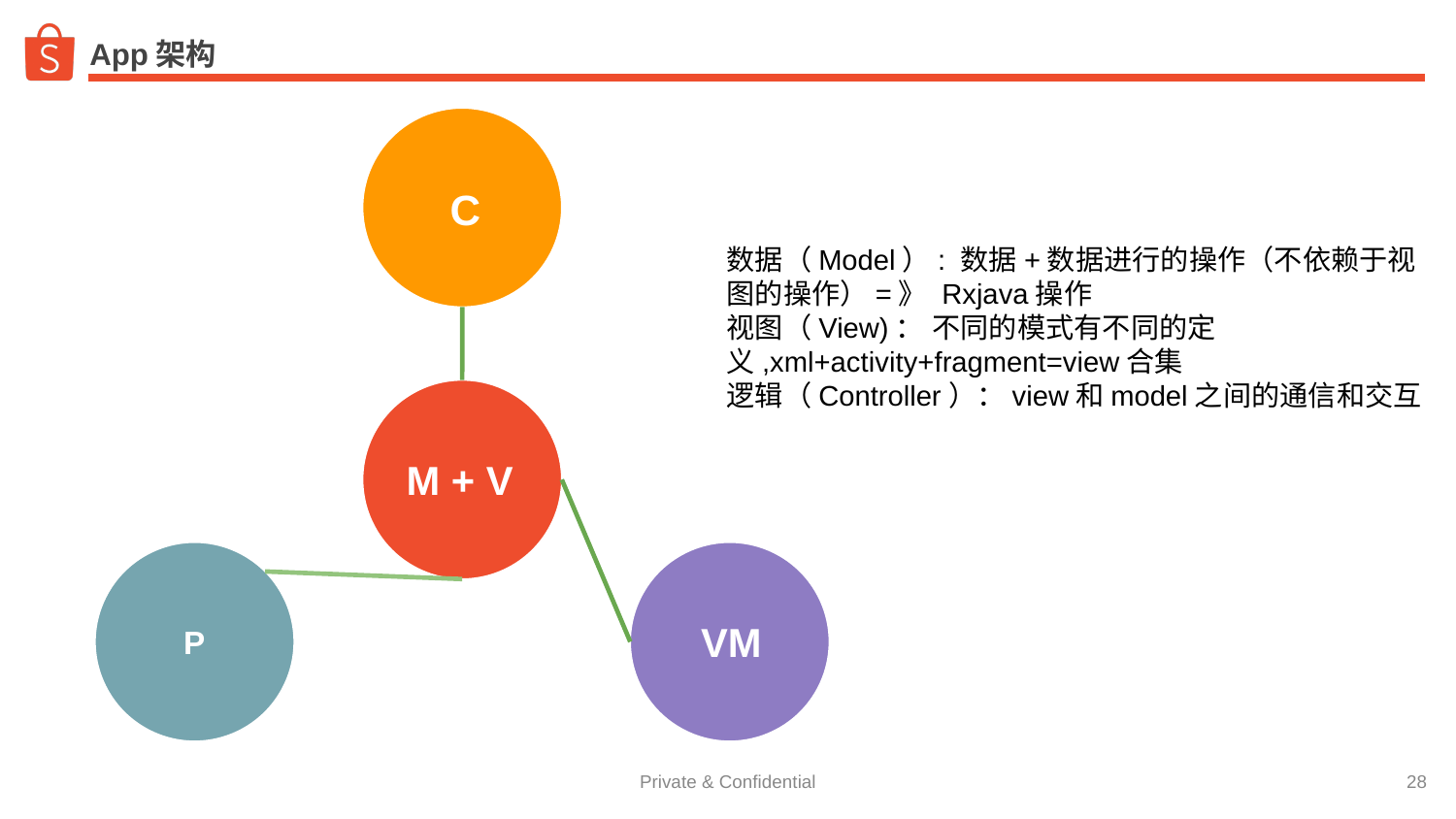

# SharedPreferences存储
App架构
    C

数据（Model）: 数据+数据进行的操作（不依赖于视图的操作）=》 Rxjava操作
视图（View)： 不同的模式有不同的定义,xml+activity+fragment=view合集
逻辑（Controller）：view和model之间的通信和交互
M + V
简介
     P
   VM
28